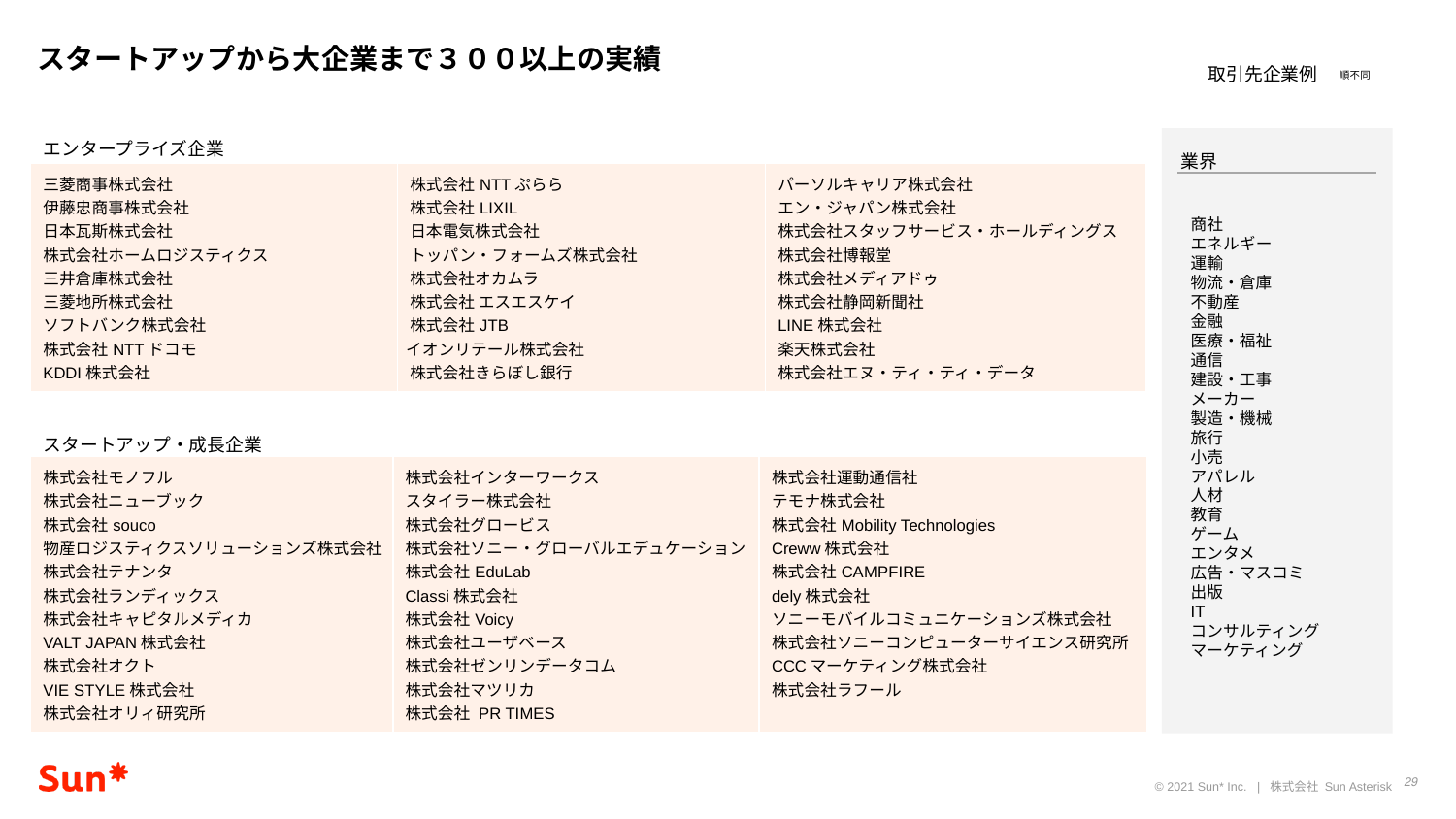

スタートアップから大企業まで３００以上の実績
取引先企業例
順不同
エンタープライズ企業

業界
| 三菱商事株式会社 伊藤忠商事株式会社 日本瓦斯株式会社 株式会社ホームロジスティクス 三井倉庫株式会社 三菱地所株式会社 ソフトバンク株式会社 株式会社NTTドコモ KDDI株式会社 | 株式会社NTTぷらら 株式会社LIXIL 日本電気株式会社 トッパン・フォームズ株式会社 株式会社オカムラ 株式会社 エスエスケイ 株式会社JTB イオンリテール株式会社 株式会社きらぼし銀行 | パーソルキャリア株式会社 エン・ジャパン株式会社 株式会社スタッフサービス・ホールディングス 株式会社博報堂 株式会社メディアドゥ 株式会社静岡新聞社 LINE株式会社 楽天株式会社 株式会社エヌ・ティ・ティ・データ |
| --- | --- | --- |
商社
エネルギー
運輸
物流・倉庫
不動産
金融
医療・福祉
通信
建設・工事
メーカー
製造・機械
旅行
小売
アパレル
人材
教育
ゲーム
エンタメ
広告・マスコミ
出版
IT
コンサルティング
マーケティング
スタートアップ・成長企業
| 株式会社モノフル 株式会社ニューブック 株式会社souco 物産ロジスティクスソリューションズ株式会社 株式会社テナンタ  株式会社ランディックス 株式会社キャピタルメディカ VALT JAPAN株式会社 株式会社オクト VIE STYLE株式会社 株式会社オリィ研究所 | 株式会社インターワークス スタイラー株式会社 株式会社グロービス 株式会社ソニー・グローバルエデュケーション 株式会社EduLab Classi株式会社 株式会社Voicy 株式会社ユーザベース 株式会社ゼンリンデータコム 株式会社マツリカ 株式会社 PR TIMES | 株式会社運動通信社 テモナ株式会社 株式会社Mobility Technologies Creww株式会社 株式会社CAMPFIRE dely株式会社 ソニーモバイルコミュニケーションズ株式会社 株式会社ソニーコンピューターサイエンス研究所 CCCマーケティング株式会社 株式会社ラフール |
| --- | --- | --- |
© 2021 Sun* Inc.   |  株式会社 Sun Asterisk
29